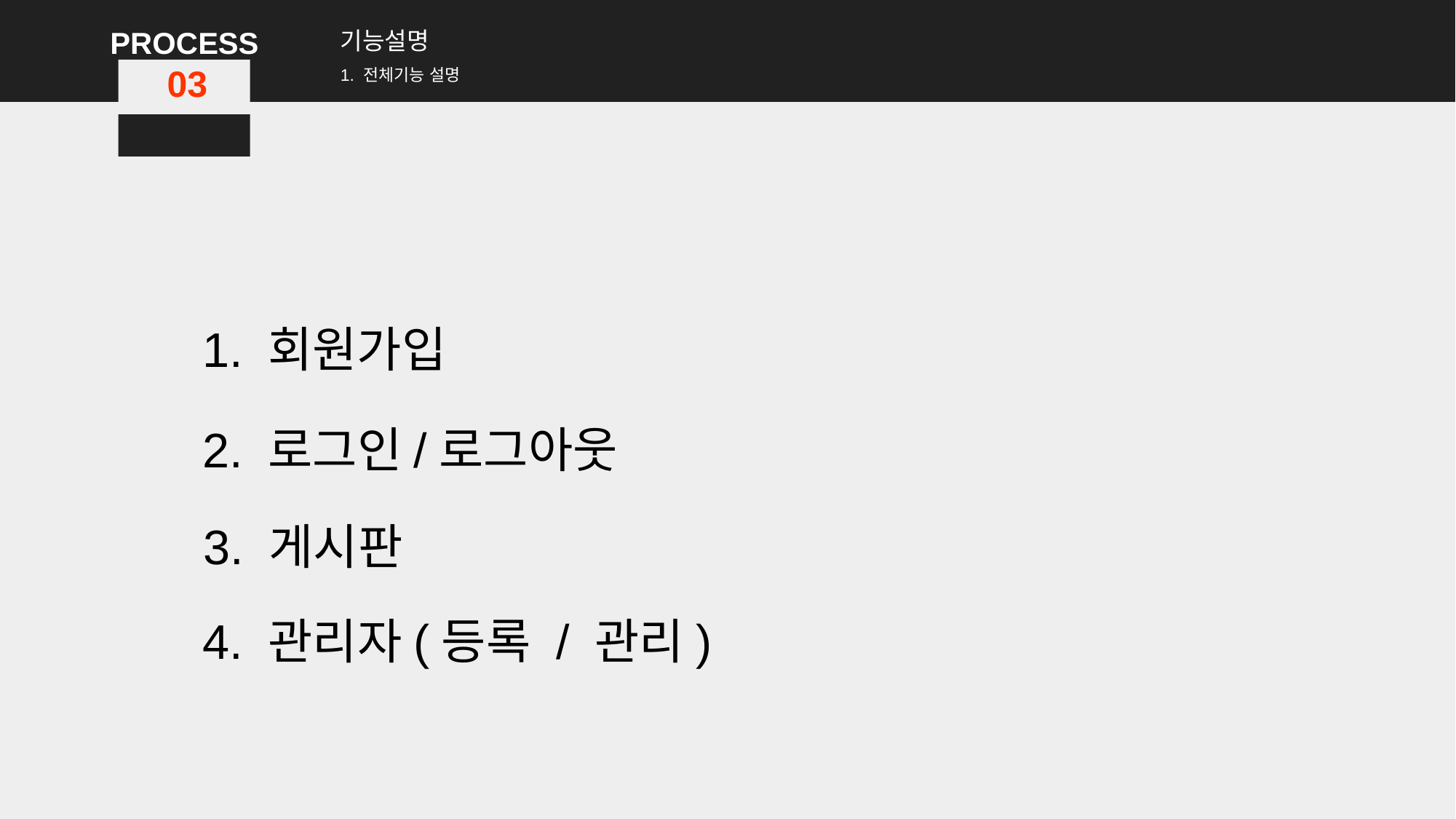

PROCESS
기능설명
1. 전체기능 설명

03

1. 회원가입
2. 로그인/로그아웃
3. 게시판
4. 관리자(등록 / 관리)